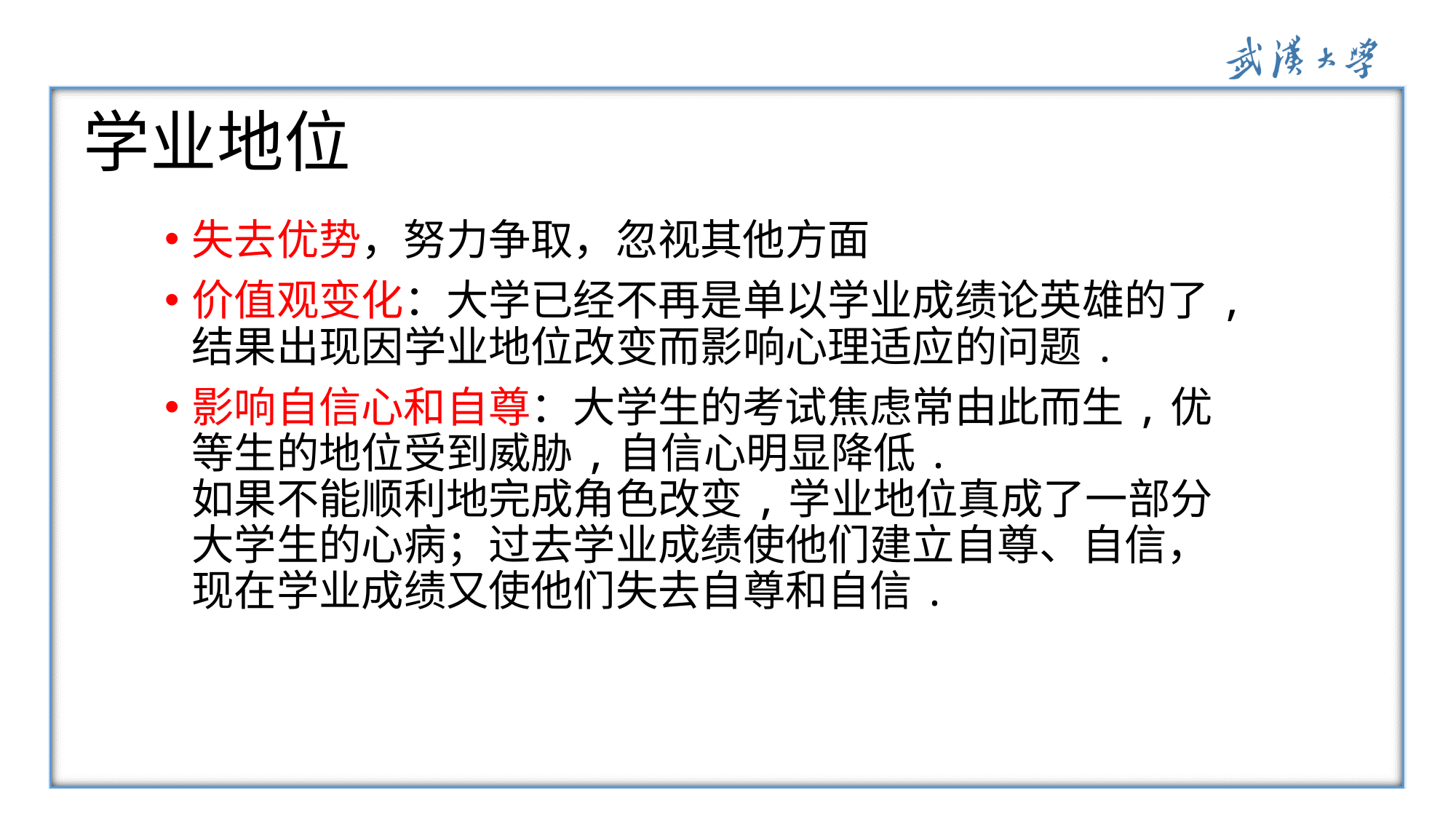

# 学业地位
失去优势，努力争取，忽视其他方面
价值观变化：大学已经不再是单以学业成绩论英雄的了,结果出现因学业地位改变而影响心理适应的问题.
影响自信心和自尊：大学生的考试焦虑常由此而生,优等生的地位受到威胁,自信心明显降低.
如果不能顺利地完成角色改变,学业地位真成了一部分大学生的心病；过去学业成绩使他们建立自尊、自信，现在学业成绩又使他们失去自尊和自信.